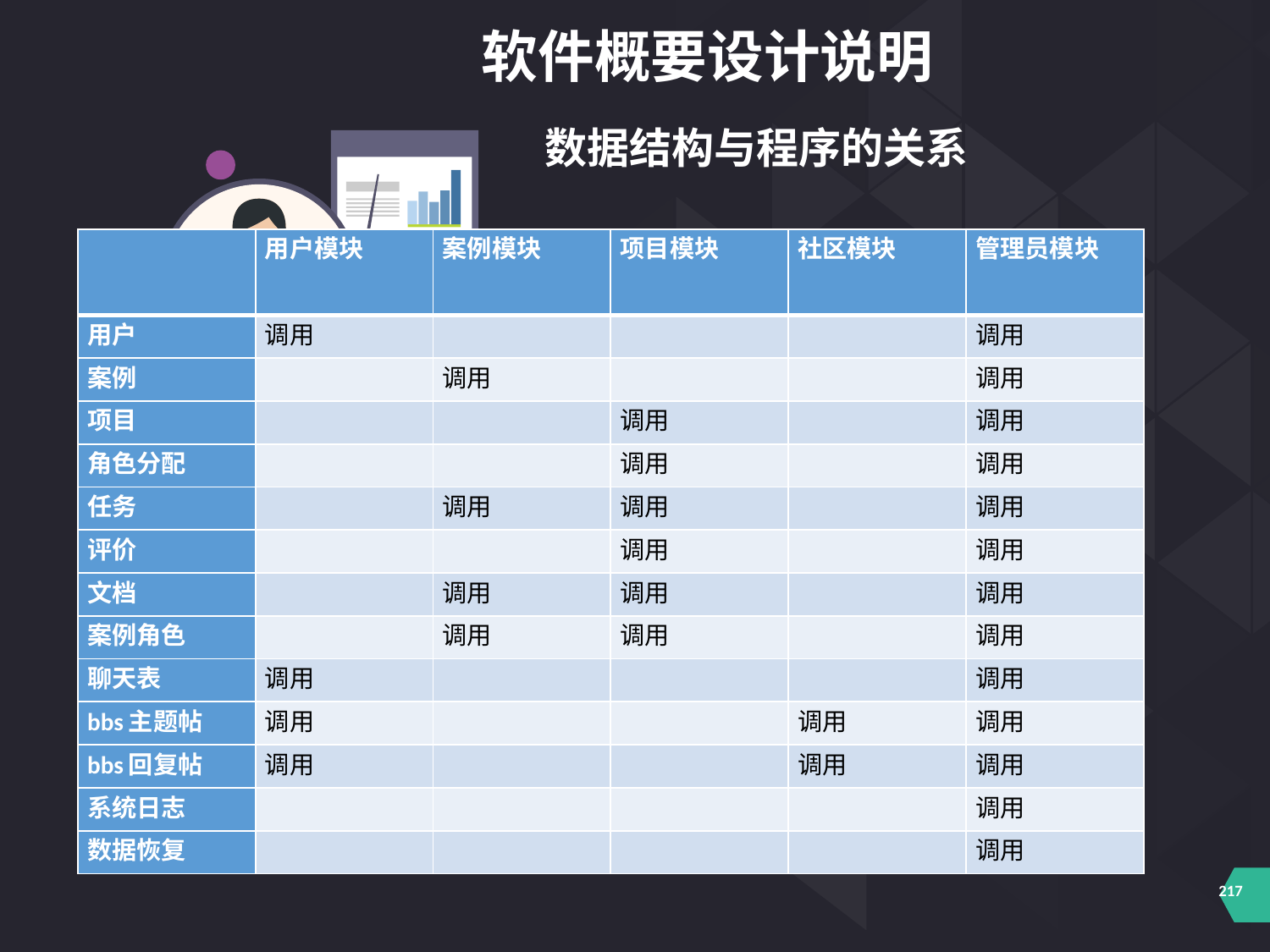

软件概要设计说明
数据结构与程序的关系

|  | 用户模块 | 案例模块 | 项目模块 | 社区模块 | 管理员模块 |
| --- | --- | --- | --- | --- | --- |
| 用户 | 调用 |  |  |  | 调用 |
| 案例 |  | 调用 |  |  | 调用 |
| 项目 |  |  | 调用 |  | 调用 |
| 角色分配 |  |  | 调用 |  | 调用 |
| 任务 |  | 调用 | 调用 |  | 调用 |
| 评价 |  |  | 调用 |  | 调用 |
| 文档 |  | 调用 | 调用 |  | 调用 |
| 案例角色 |  | 调用 | 调用 |  | 调用 |
| 聊天表 | 调用 |  |  |  | 调用 |
| bbs主题帖 | 调用 |  |  | 调用 | 调用 |
| bbs回复帖 | 调用 |  |  | 调用 | 调用 |
| 系统日志 |  |  |  |  | 调用 |
| 数据恢复 |  |  |  |  | 调用 |